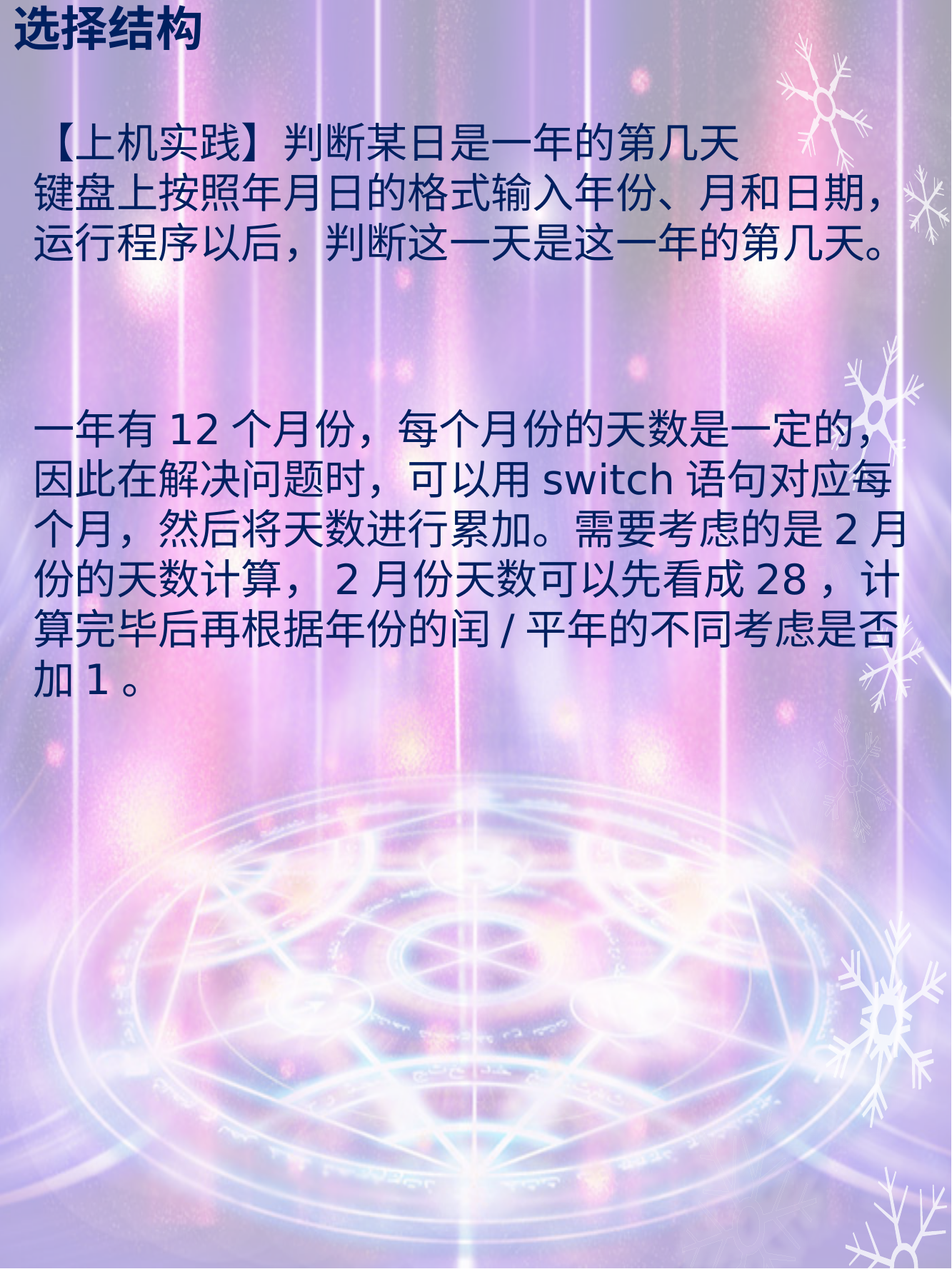

# 选择结构
【上机实践】判断某日是一年的第几天
键盘上按照年月日的格式输入年份、月和日期，运行程序以后，判断这一天是这一年的第几天。
一年有12个月份，每个月份的天数是一定的，因此在解决问题时，可以用switch语句对应每个月，然后将天数进行累加。需要考虑的是2月份的天数计算，2月份天数可以先看成28，计算完毕后再根据年份的闰/平年的不同考虑是否加1。